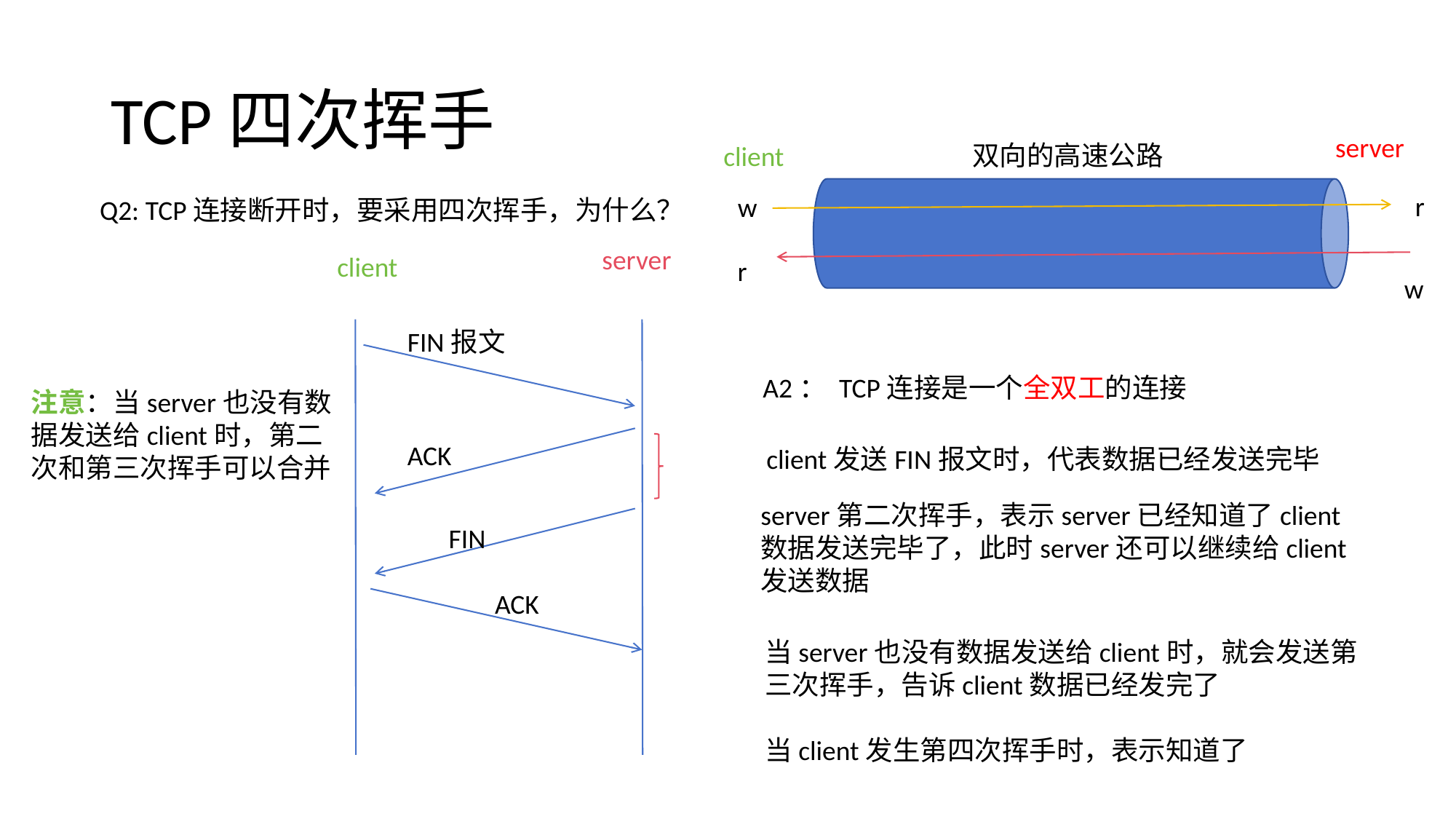

# TCP四次挥手
server
双向的高速公路
client
r
w
Q2: TCP连接断开时，要采用四次挥手，为什么？
server
client
r
w
FIN报文
A2： TCP连接是一个全双工的连接
注意：当server也没有数据发送给client时，第二次和第三次挥手可以合并
ACK

client发送FIN报文时，代表数据已经发送完毕
server第二次挥手，表示server已经知道了client数据发送完毕了，此时server还可以继续给client发送数据
FIN
ACK
当server也没有数据发送给client时，就会发送第三次挥手，告诉client数据已经发完了

当client发生第四次挥手时，表示知道了